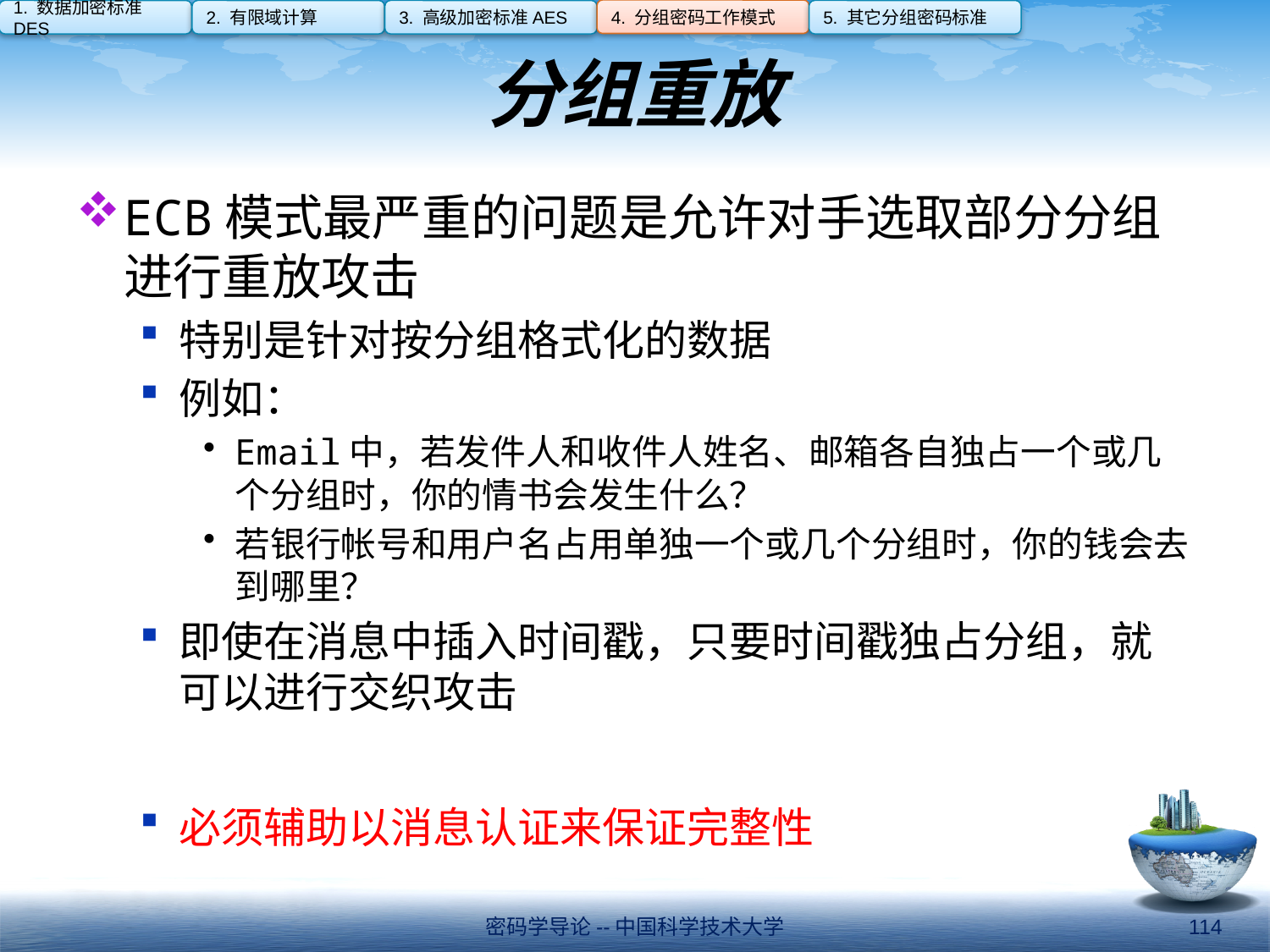

4. 分组密码工作模式
1. 数据加密标准DES
2. 有限域计算
3. 高级加密标准AES
5. 其它分组密码标准
# 分组重放
ECB模式最严重的问题是允许对手选取部分分组进行重放攻击
特别是针对按分组格式化的数据
例如：
Email中，若发件人和收件人姓名、邮箱各自独占一个或几个分组时，你的情书会发生什么？
若银行帐号和用户名占用单独一个或几个分组时，你的钱会去到哪里？
即使在消息中插入时间戳，只要时间戳独占分组，就可以进行交织攻击

必须辅助以消息认证来保证完整性
密码学导论--中国科学技术大学
114